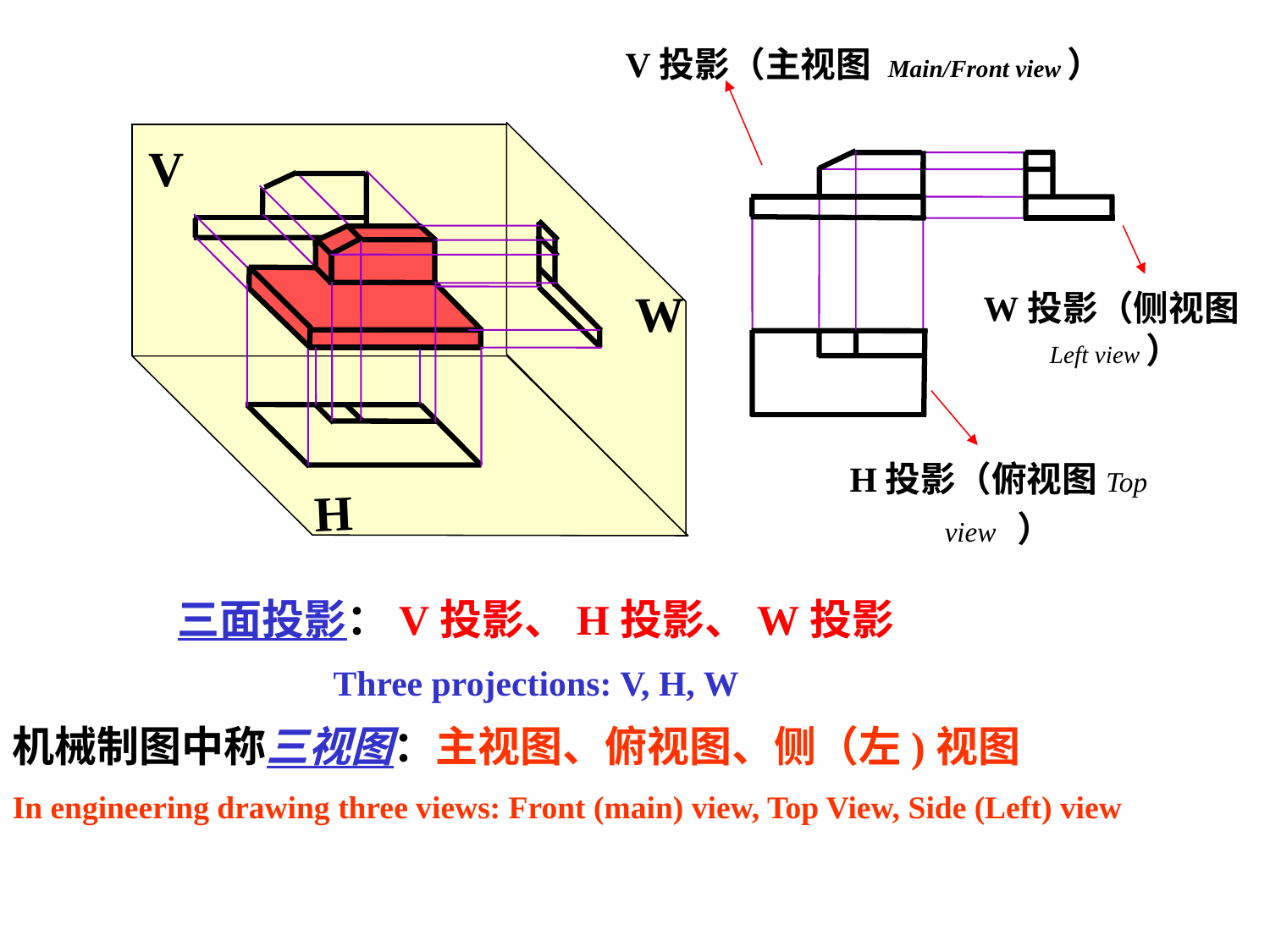

V投影（主视图 Main/Front view）

V
W

H

W投影（侧视图Left view）

H投影（俯视图Top view ）
三面投影：V投影、H投影、W投影
Three projections: V, H, W
机械制图中称三视图：主视图、俯视图、侧（左)视图
In engineering drawing three views: Front (main) view, Top View, Side (Left) view